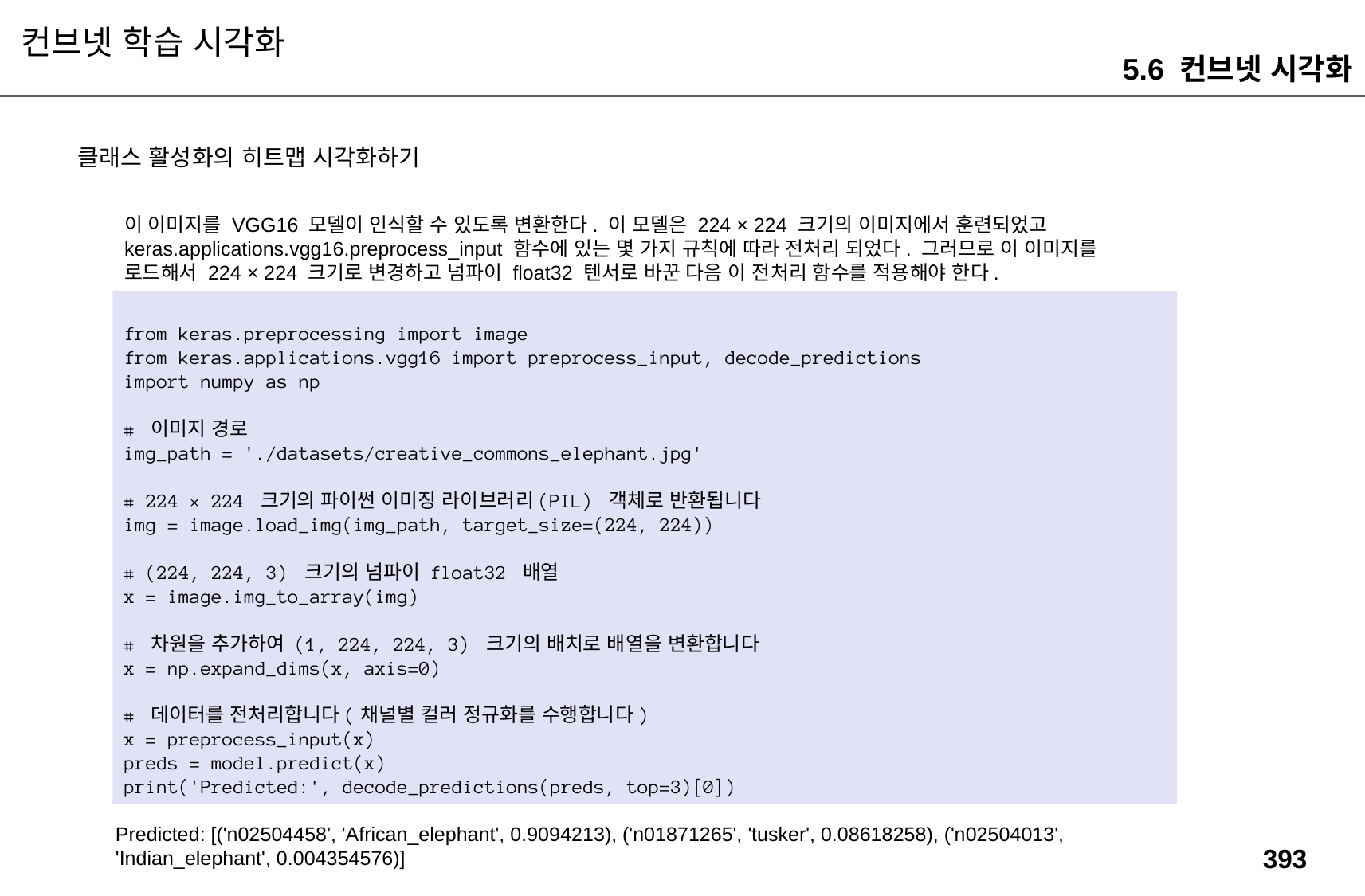

컨브넷 학습 시각화
5.6 컨브넷 시각화
클래스 활성화의 히트맵 시각화하기
이 이미지를 VGG16 모델이 인식할 수 있도록 변환한다. 이 모델은 224 × 224 크기의 이미지에서 훈련되었고 keras.applications.vgg16.preprocess_input 함수에 있는 몇 가지 규칙에 따라 전처리 되었다. 그러므로 이 이미지를 로드해서 224 × 224 크기로 변경하고 넘파이 float32 텐서로 바꾼 다음 이 전처리 함수를 적용해야 한다.

from keras.preprocessing import image
from keras.applications.vgg16 import preprocess_input, decode_predictions
import numpy as np

# 이미지 경로
img_path = './datasets/creative_commons_elephant.jpg'

# 224 × 224 크기의 파이썬 이미징 라이브러리(PIL) 객체로 반환됩니다
img = image.load_img(img_path, target_size=(224, 224))

# (224, 224, 3) 크기의 넘파이 float32 배열
x = image.img_to_array(img)

# 차원을 추가하여 (1, 224, 224, 3) 크기의 배치로 배열을 변환합니다
x = np.expand_dims(x, axis=0)

# 데이터를 전처리합니다(채널별 컬러 정규화를 수행합니다)
x = preprocess_input(x)
preds = model.predict(x)
print('Predicted:', decode_predictions(preds, top=3)[0])
Predicted: [('n02504458', 'African_elephant', 0.9094213), ('n01871265', 'tusker', 0.08618258), ('n02504013', 'Indian_elephant', 0.004354576)]